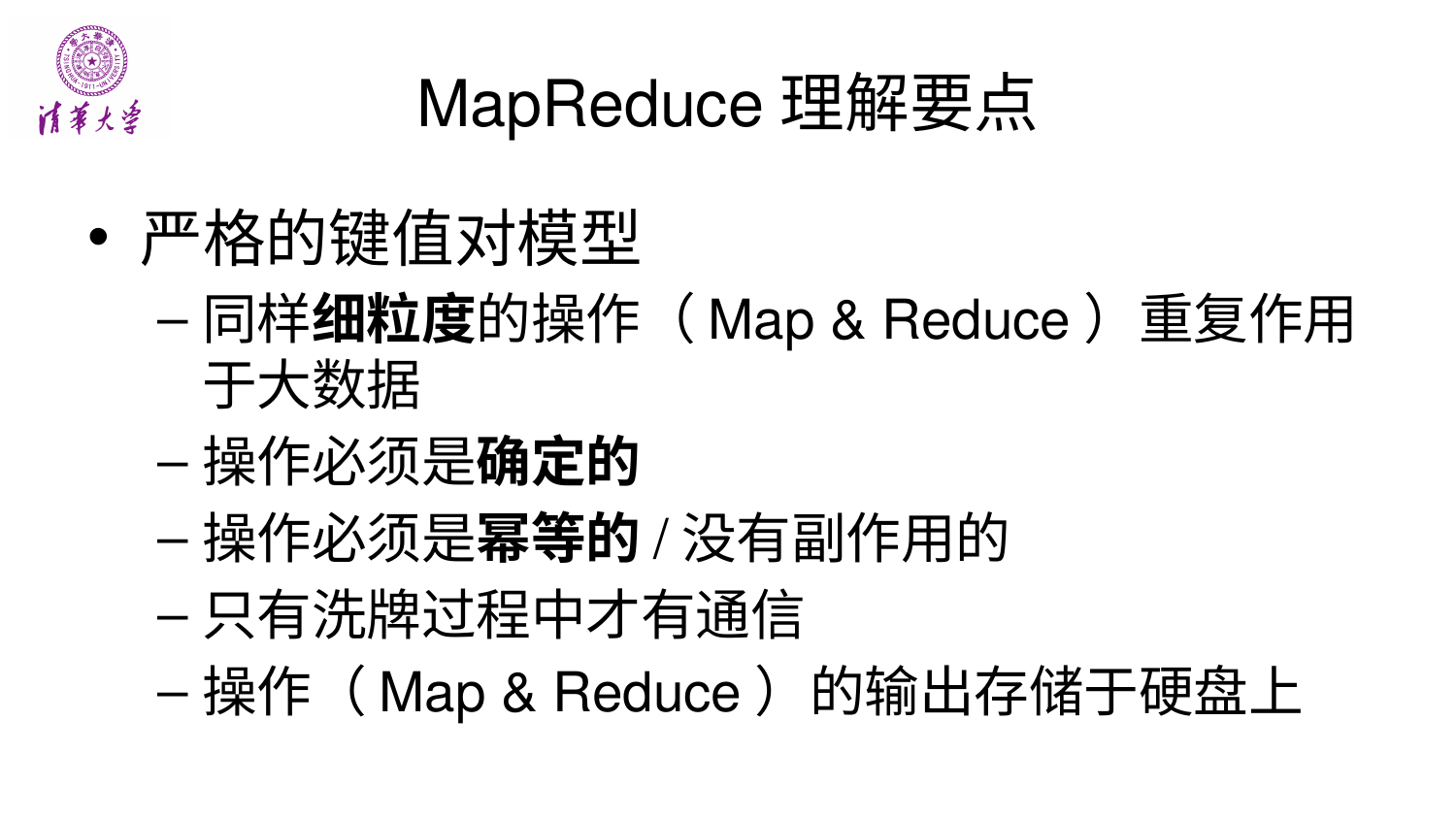

# MapReduce理解要点
严格的键值对模型
同样细粒度的操作（Map & Reduce）重复作用于大数据
操作必须是确定的
操作必须是幂等的/没有副作用的
只有洗牌过程中才有通信
操作（Map & Reduce）的输出存储于硬盘上